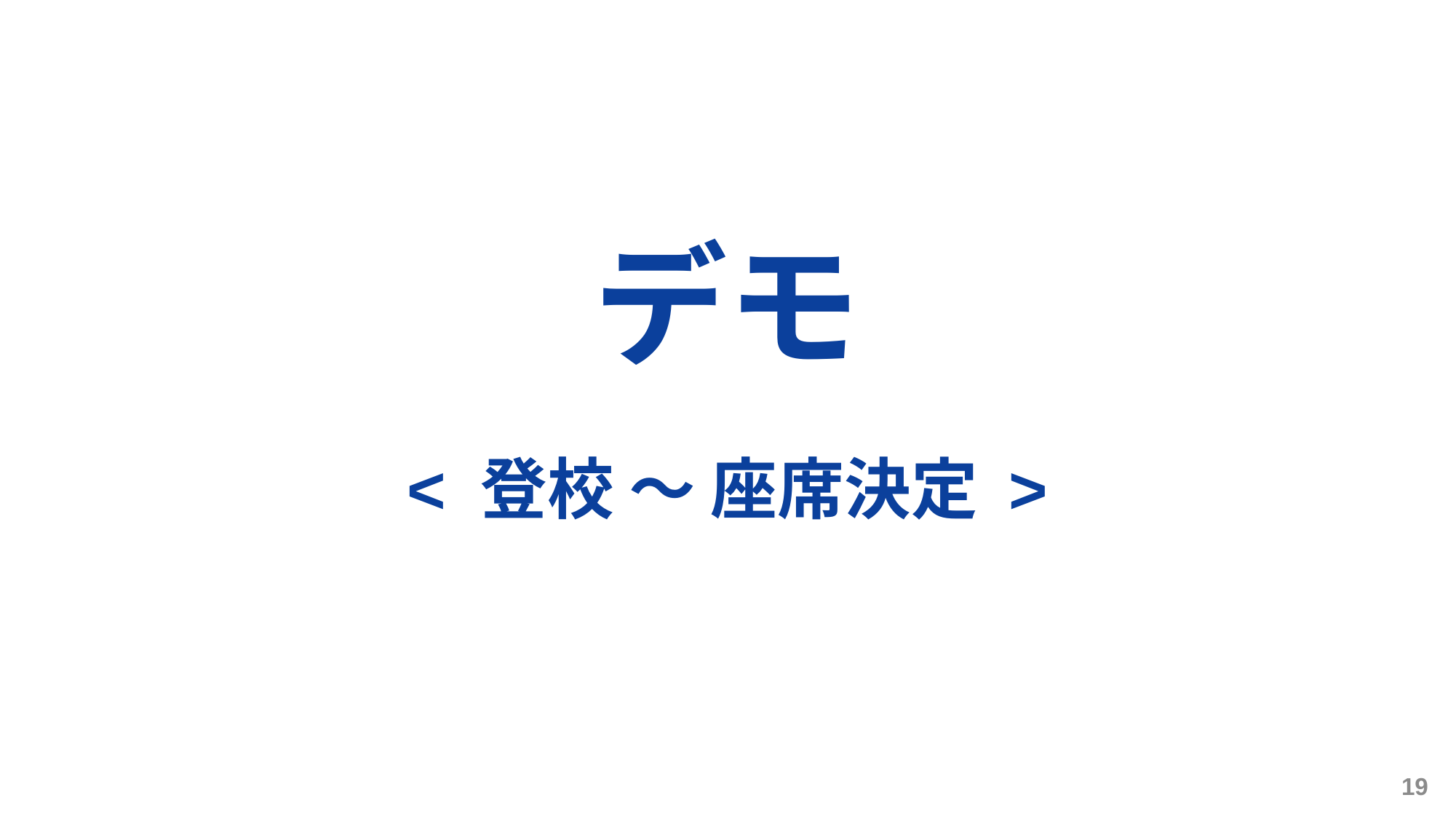

# デモ < 登校 〜 座席決定 >
19